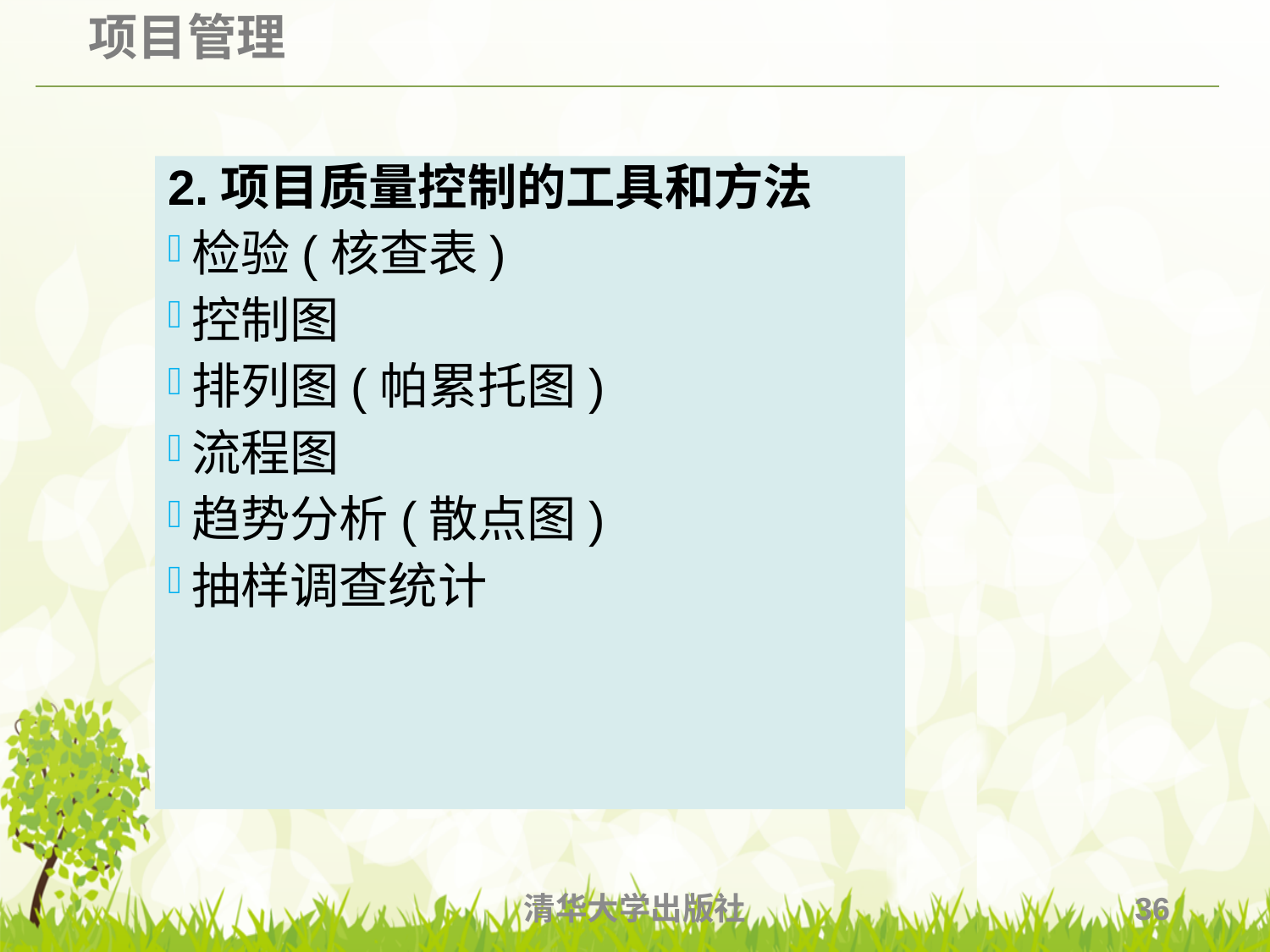

2.项目质量控制的工具和方法
检验(核查表)
控制图
排列图(帕累托图)
流程图
趋势分析(散点图)
抽样调查统计

清华大学出版社
36